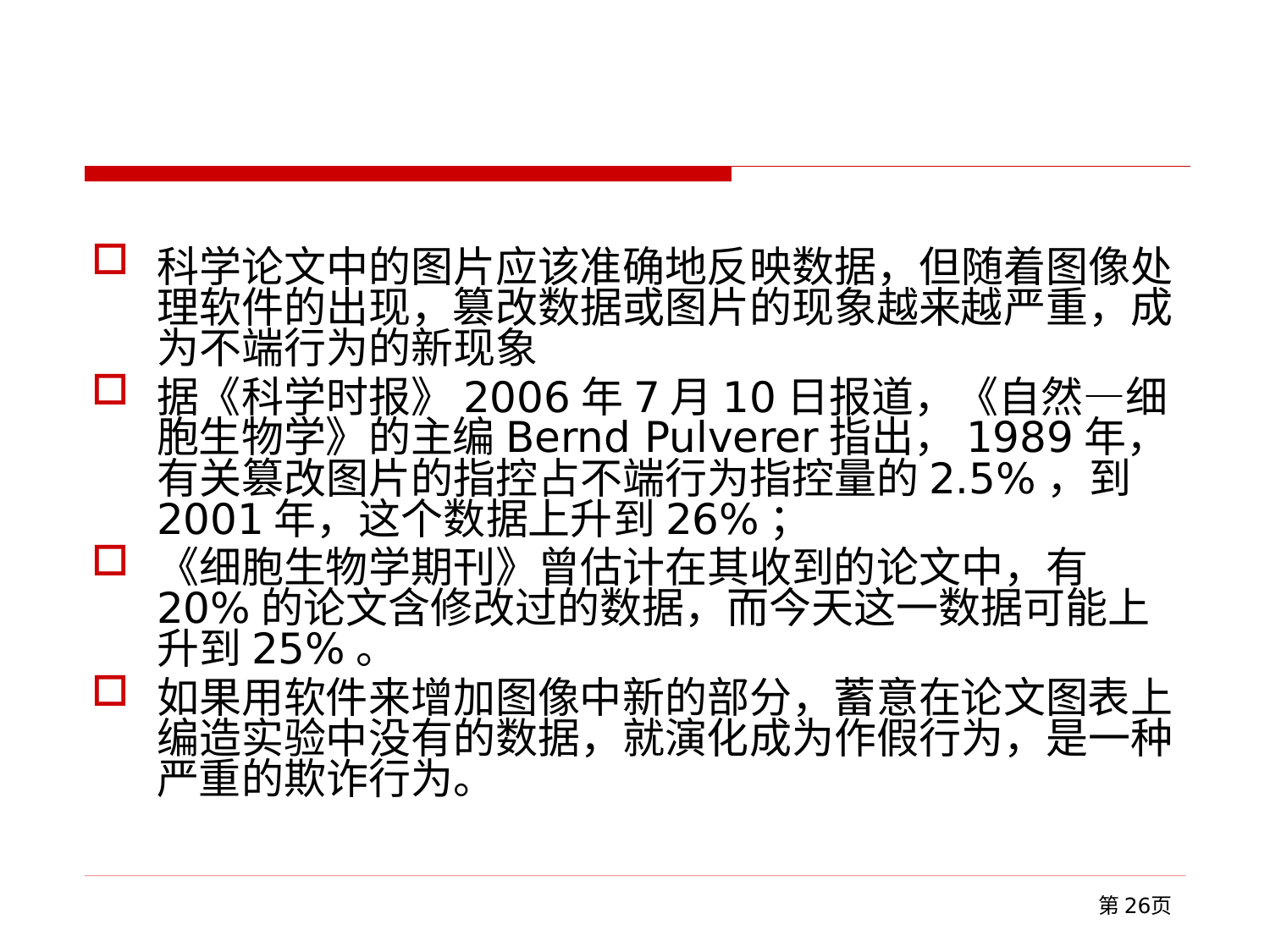

#
科学论文中的图片应该准确地反映数据，但随着图像处理软件的出现，篡改数据或图片的现象越来越严重，成为不端行为的新现象
据《科学时报》2006年7月10日报道，《自然—细胞生物学》的主编Bernd Pulverer指出，1989年，有关篡改图片的指控占不端行为指控量的2.5%，到2001年，这个数据上升到26%；
《细胞生物学期刊》曾估计在其收到的论文中，有20%的论文含修改过的数据，而今天这一数据可能上升到25%。
如果用软件来增加图像中新的部分，蓄意在论文图表上编造实验中没有的数据，就演化成为作假行为，是一种严重的欺诈行为。
26